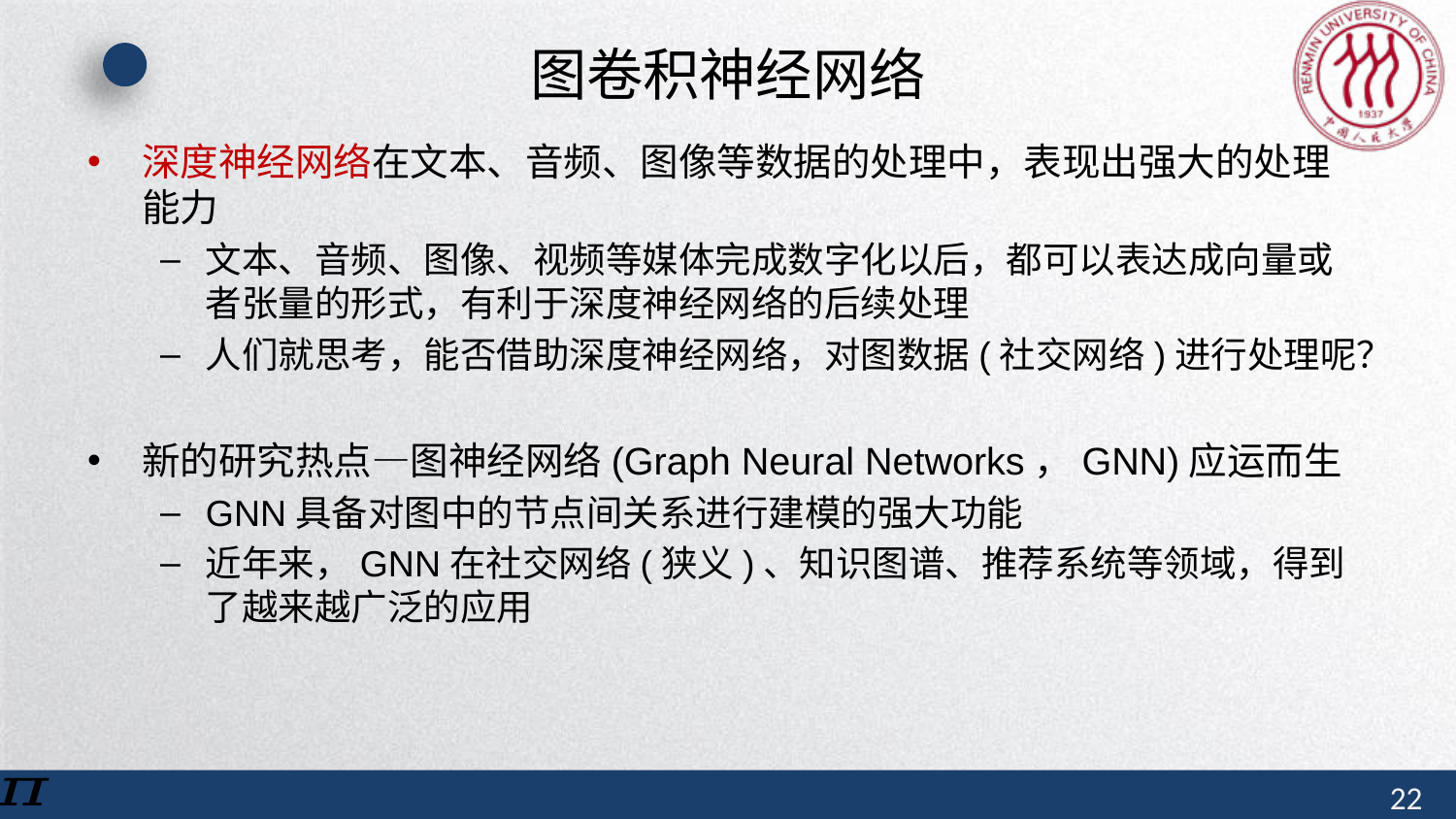

# 图卷积神经网络
深度神经网络在文本、音频、图像等数据的处理中，表现出强大的处理能力
文本、音频、图像、视频等媒体完成数字化以后，都可以表达成向量或者张量的形式，有利于深度神经网络的后续处理
人们就思考，能否借助深度神经网络，对图数据(社交网络)进行处理呢？

新的研究热点—图神经网络(Graph Neural Networks，GNN)应运而生
GNN具备对图中的节点间关系进行建模的强大功能
近年来，GNN在社交网络(狭义)、知识图谱、推荐系统等领域，得到了越来越广泛的应用